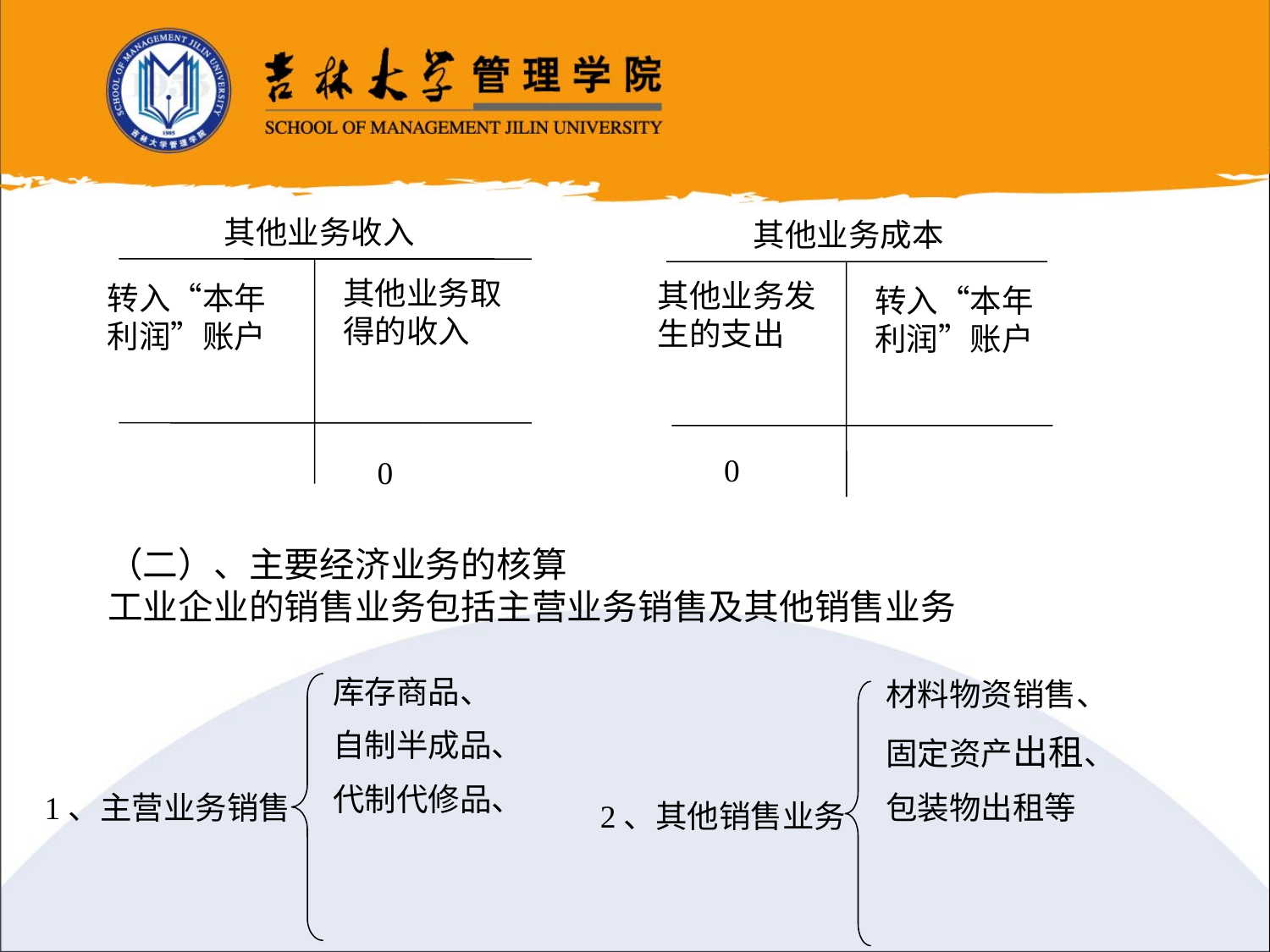

其他业务收入
其他业务成本

其他业务取得的收入
其他业务发生的支出
转入“本年利润”账户
转入“本年利润”账户

0
0
（二）、主要经济业务的核算
工业企业的销售业务包括主营业务销售及其他销售业务

库存商品、
自制半成品、
代制代修品、

1、主营业务销售
材料物资销售、
固定资产出租、
包装物出租等

2、其他销售业务
81